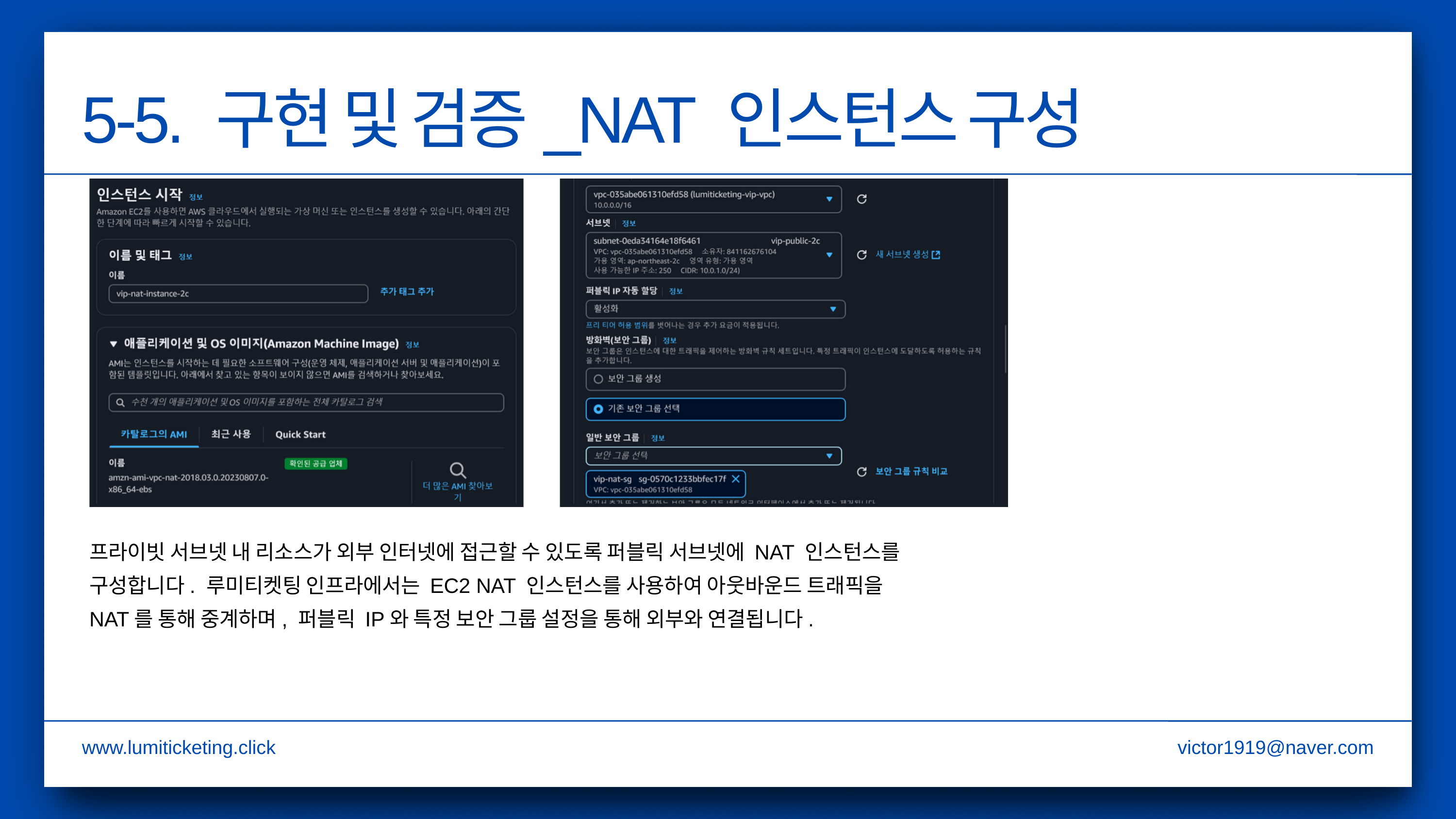

5-5. 구현 및 검증_NAT 인스턴스 구성

프라이빗 서브넷 내 리소스가 외부 인터넷에 접근할 수 있도록 퍼블릭 서브넷에 NAT 인스턴스를 구성합니다. 루미티켓팅 인프라에서는 EC2 NAT 인스턴스를 사용하여 아웃바운드 트래픽을 NAT를 통해 중계하며, 퍼블릭 IP와 특정 보안 그룹 설정을 통해 외부와 연결됩니다.

www.lumiticketing.click
victor1919@naver.com